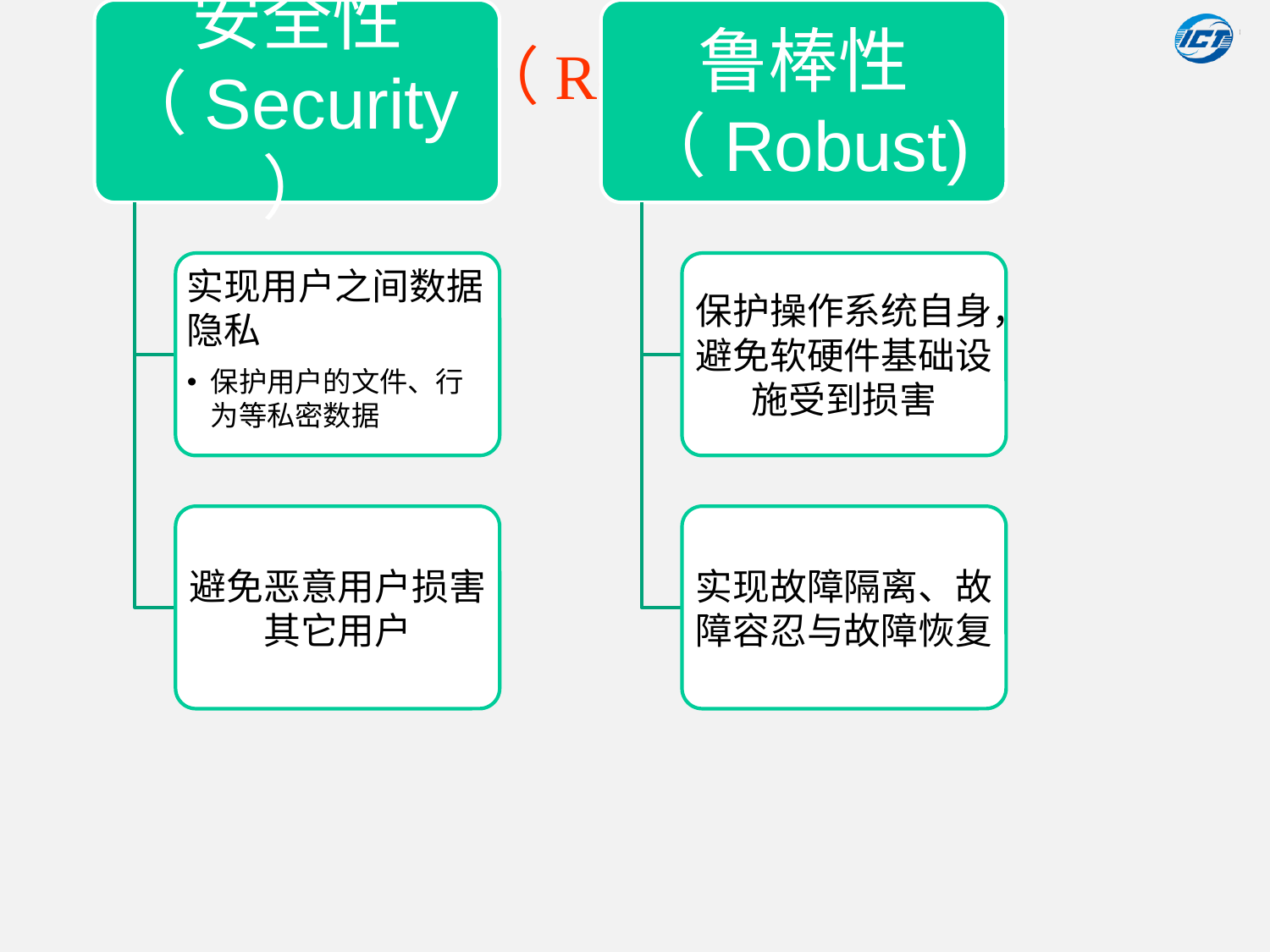

# 可靠（Reliability）
安全性（Security）
实现用户之间数据隐私
保护用户的文件、行为等私密数据
避免恶意用户损害其它用户
鲁棒性（Robust)
保护操作系统自身，避免软硬件基础设施受到损害
实现故障隔离、故障容忍与故障恢复